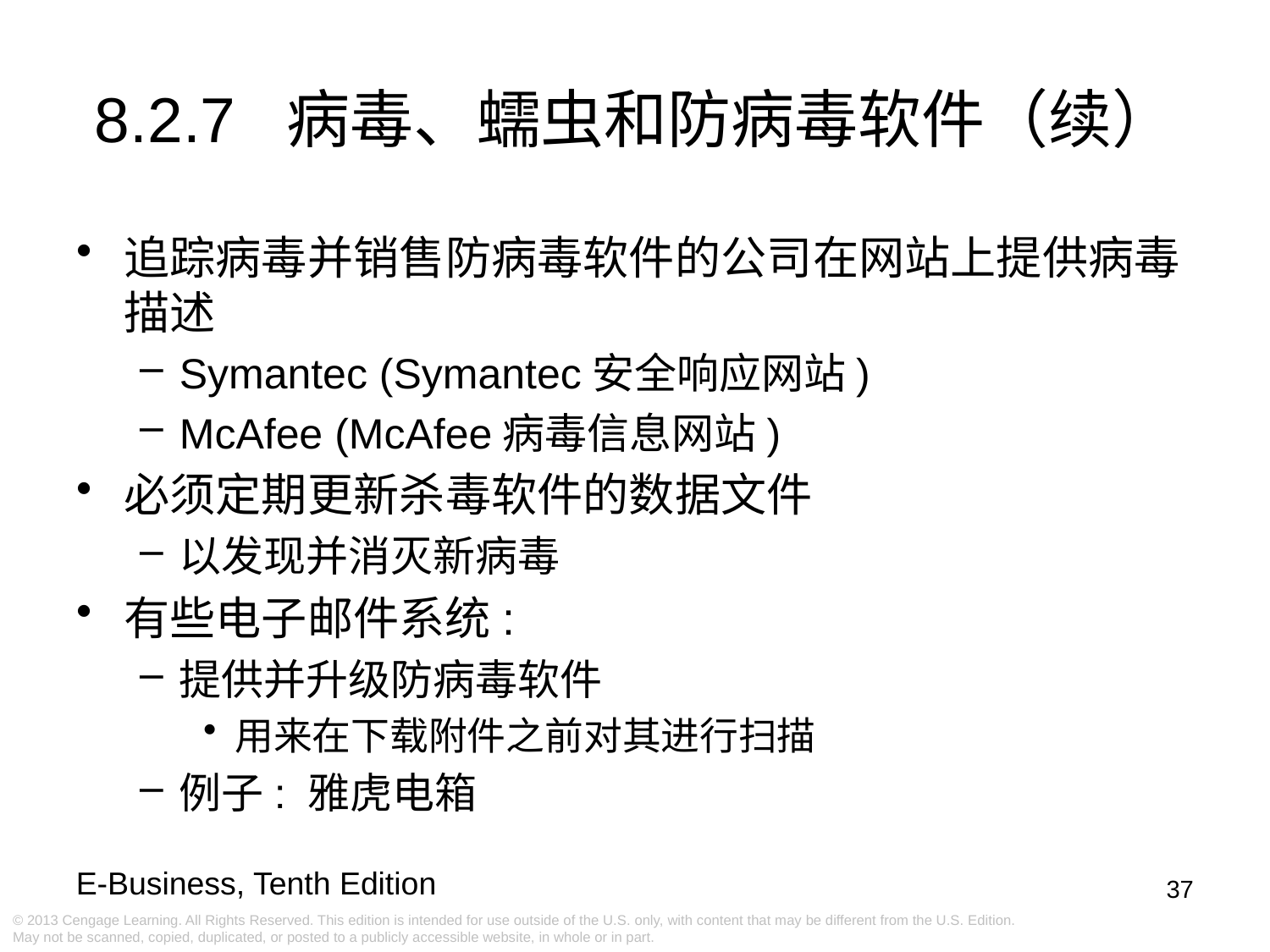

# 8.2.7  病毒、蠕虫和防病毒软件（续）
追踪病毒并销售防病毒软件的公司在网站上提供病毒描述
Symantec (Symantec安全响应网站)
McAfee (McAfee病毒信息网站)
必须定期更新杀毒软件的数据文件
以发现并消灭新病毒
有些电子邮件系统:
提供并升级防病毒软件
用来在下载附件之前对其进行扫描
例子: 雅虎电箱
37